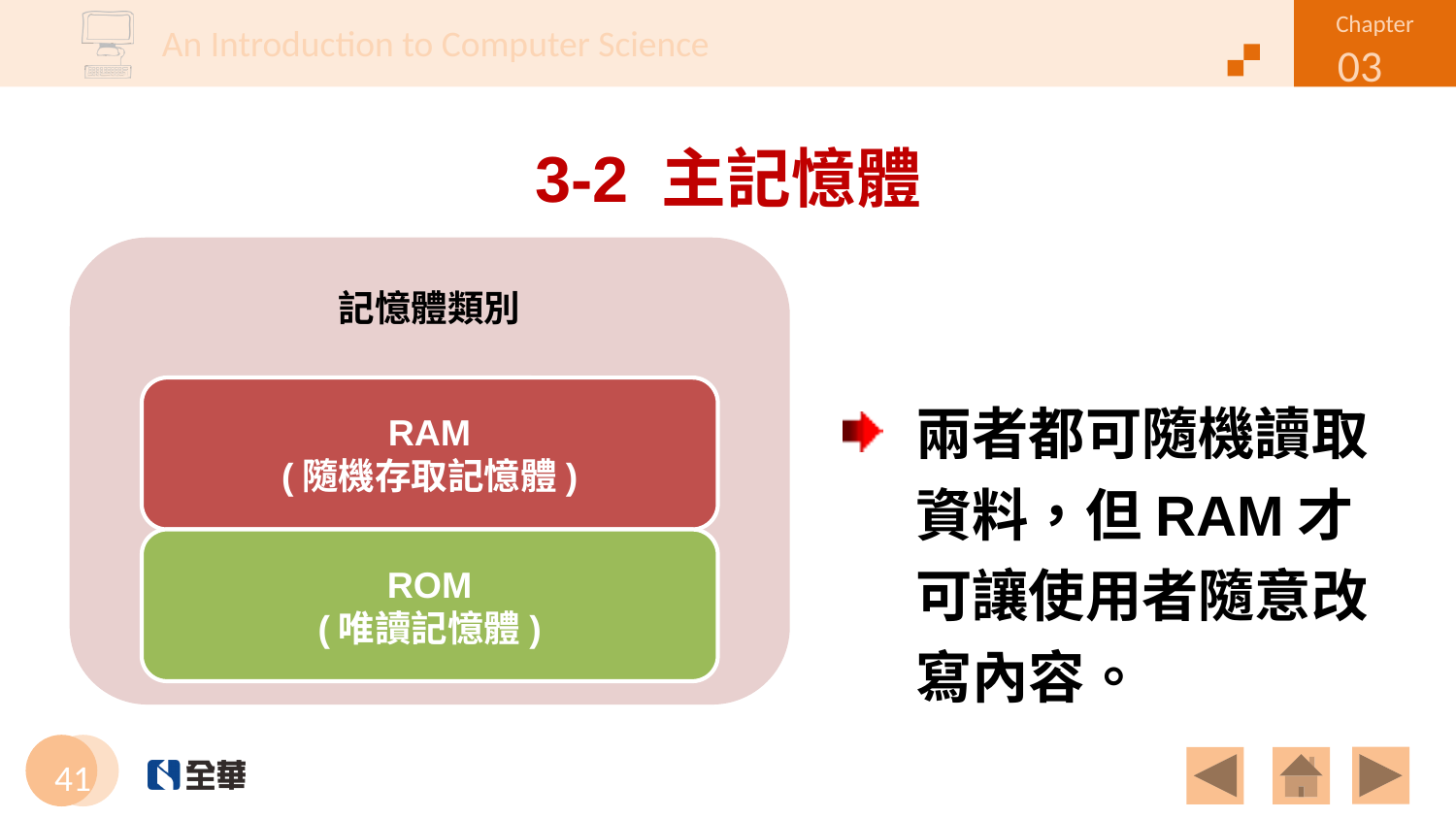

# 3-2 主記憶體
記憶體類別
RAM
(隨機存取記憶體)
ROM
(唯讀記憶體)
兩者都可隨機讀取資料，但RAM才可讓使用者隨意改寫內容。